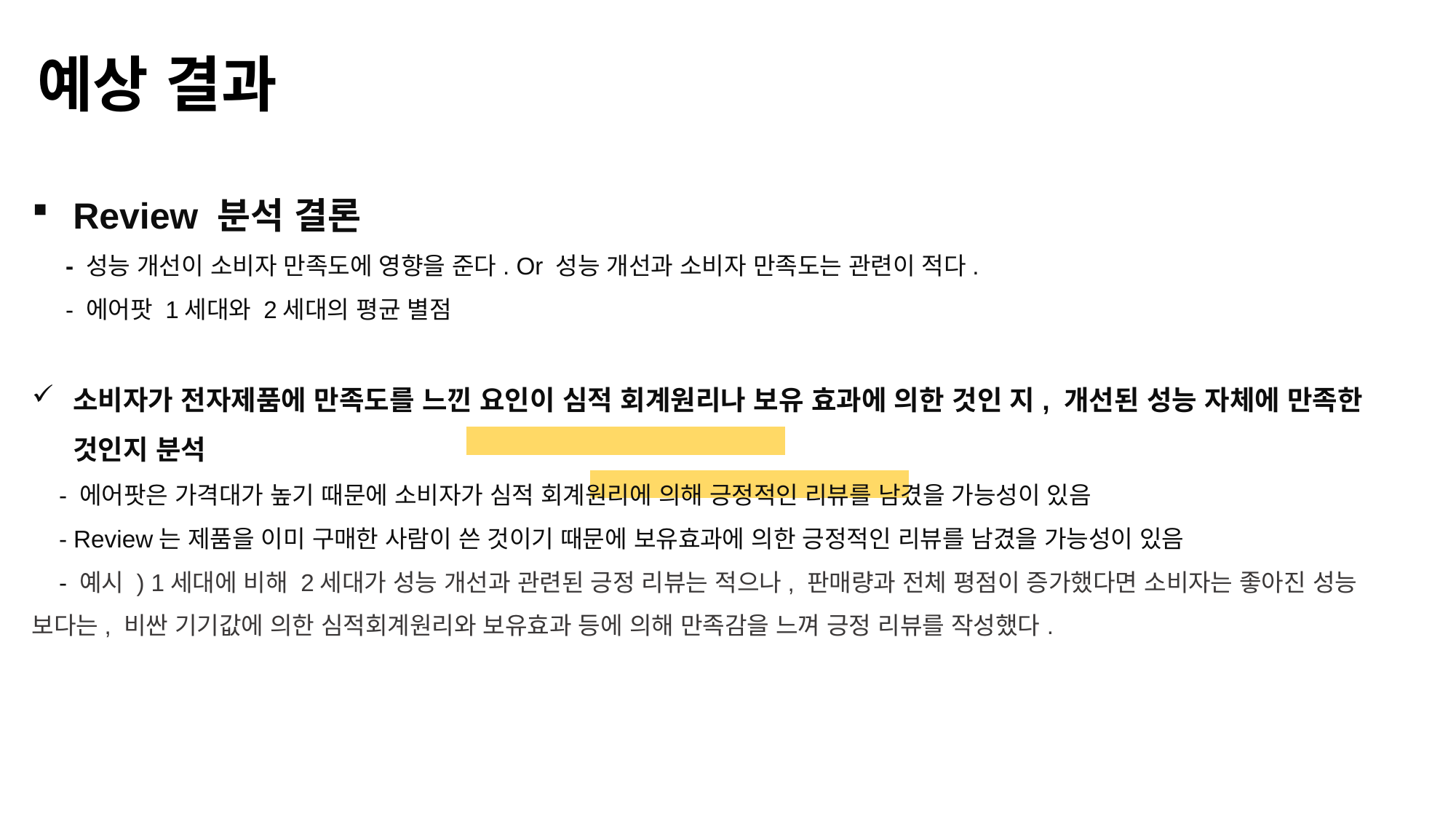

예상 결과
Review 분석 결론
     - 성능 개선이 소비자 만족도에 영향을 준다. Or 성능 개선과 소비자 만족도는 관련이 적다.
     - 에어팟 1세대와 2세대의 평균 별점

소비자가 전자제품에 만족도를 느낀 요인이 심적 회계원리나 보유 효과에 의한 것인 지, 개선된 성능 자체에 만족한 것인지 분석
    - 에어팟은 가격대가 높기 때문에 소비자가 심적 회계원리에 의해 긍정적인 리뷰를 남겼을 가능성이 있음
    - Review는 제품을 이미 구매한 사람이 쓴 것이기 때문에 보유효과에 의한 긍정적인 리뷰를 남겼을 가능성이 있음
    - 예시 ) 1세대에 비해 2세대가 성능 개선과 관련된 긍정 리뷰는 적으나, 판매량과 전체 평점이 증가했다면 소비자는 좋아진 성능 보다는, 비싼 기기값에 의한 심적회계원리와 보유효과 등에 의해 만족감을 느껴 긍정 리뷰를 작성했다.